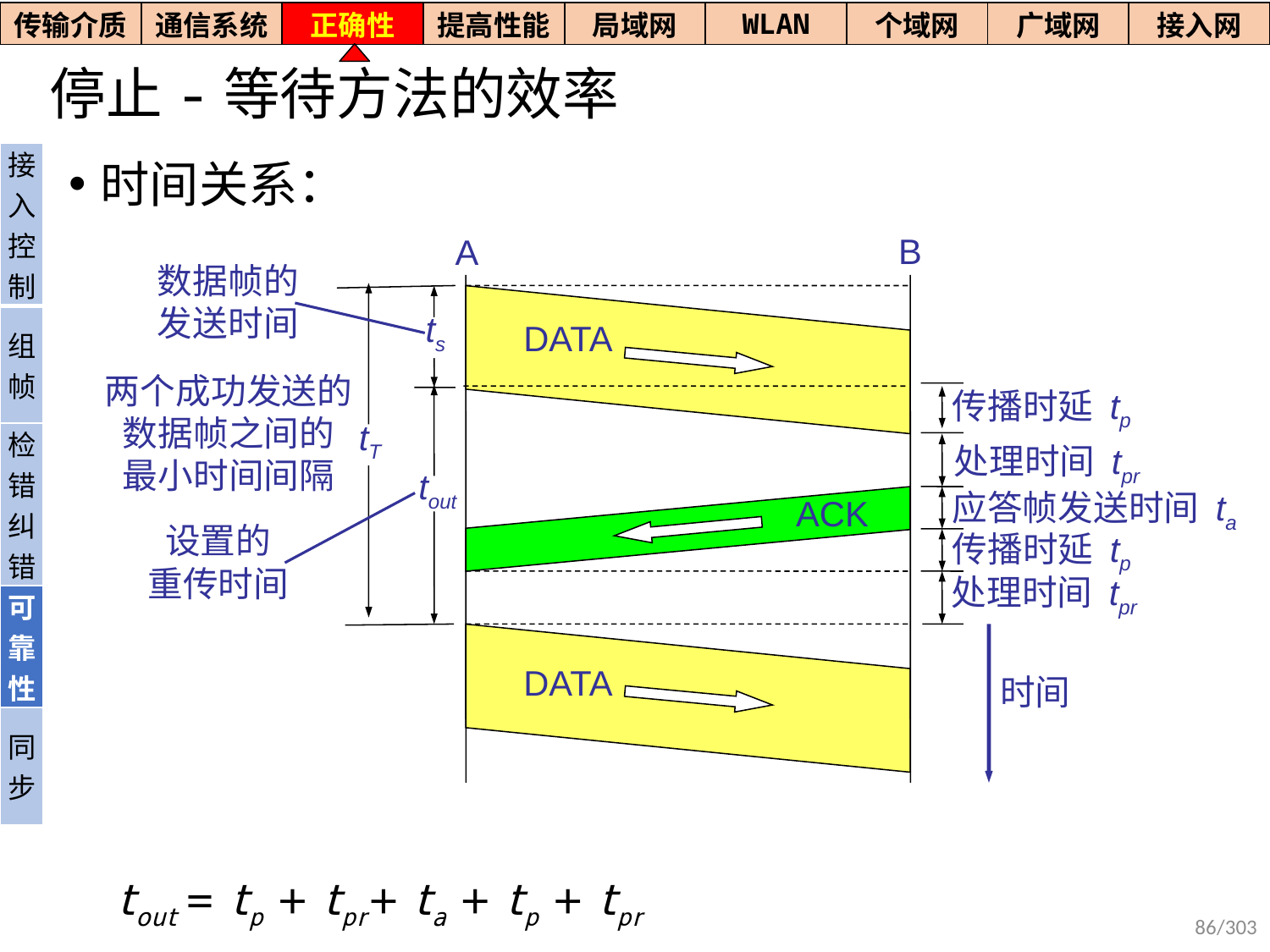

| 传输介质 | 通信系统 | 正确性 | 提高性能 | 局域网 | WLAN | 个域网 | 广域网 | 接入网 |
| --- | --- | --- | --- | --- | --- | --- | --- | --- |

# 停止-等待方法的效率

| 接入控制 |
| --- |
| 组帧 |
| 检错纠错 |
| 可靠性 |
| 同步 |
时间关系：

    tout = tp + tpr+ ta + tp + tpr

B
A
数据帧的
发送时间

tT

ts

DATA

两个成功发送的
数据帧之间的
最小时间间隔
传播时延 tp

处理时间 tpr

tout

应答帧发送时间 ta
ACK

设置的
重传时间

传播时延 tp

处理时间 tpr

DATA
时间

86/303